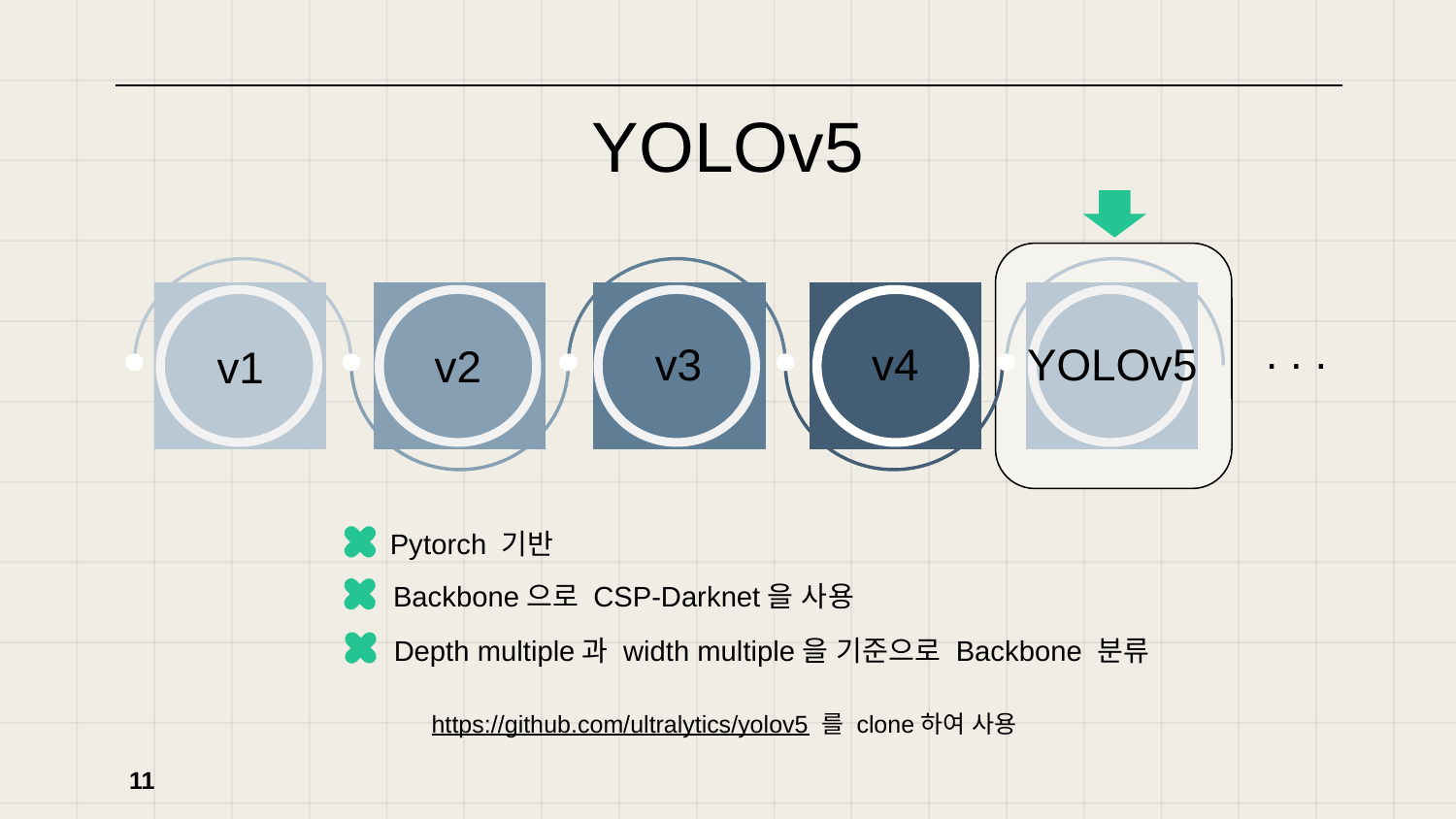

# YOLOv5

v3
v4
YOLOv5
v2
v1
. . .
Pytorch 기반

Backbone으로 CSP-Darknet을 사용

Depth multiple과 width multiple을 기준으로 Backbone 분류

https://github.com/ultralytics/yolov5 를 clone하여 사용
11